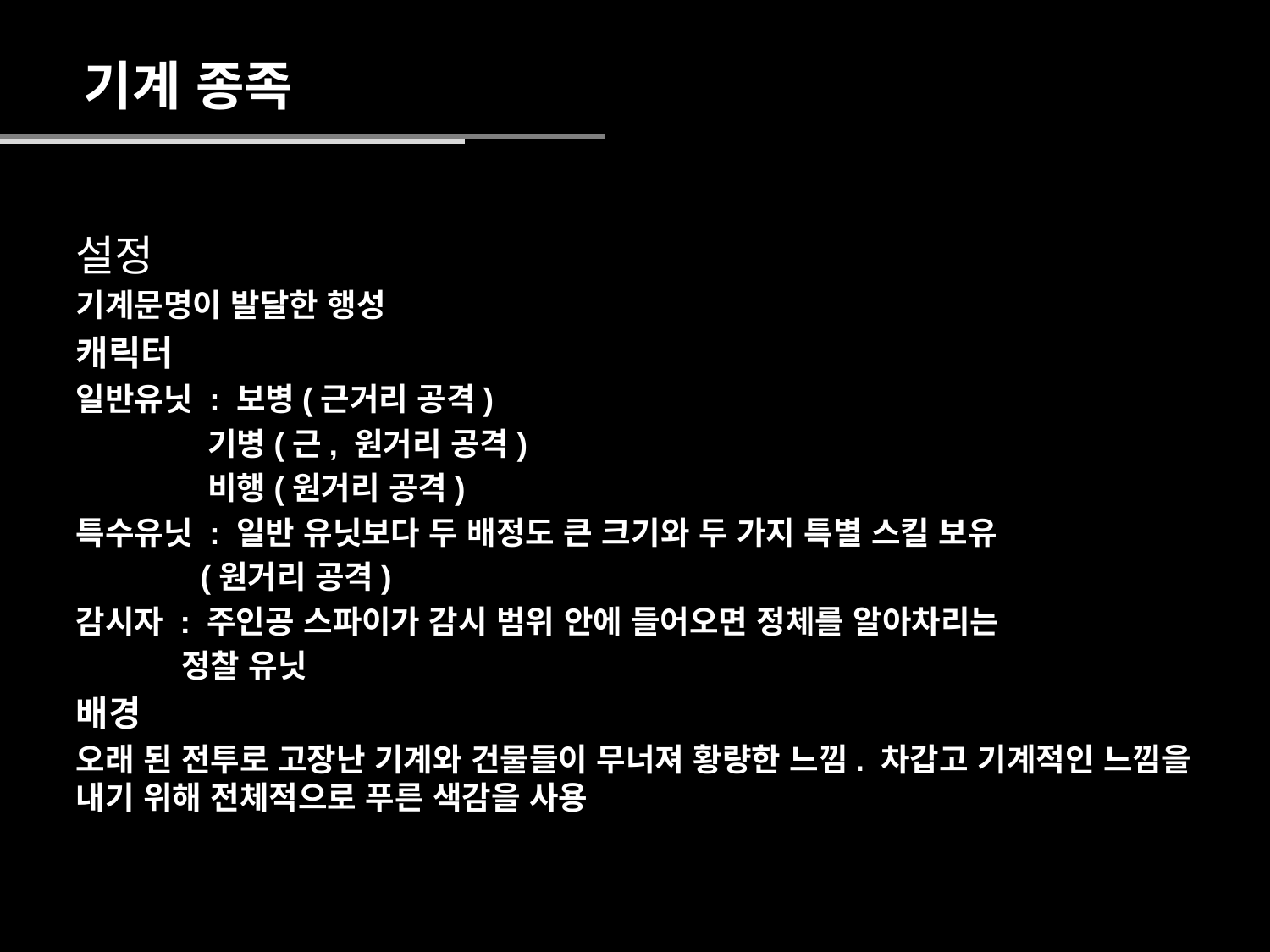

기계 종족
설정
기계문명이 발달한 행성
캐릭터
일반유닛 : 보병(근거리 공격)
              기병(근, 원거리 공격)
              비행(원거리 공격)
특수유닛 : 일반 유닛보다 두 배정도 큰 크기와 두 가지 특별 스킬 보유
              (원거리 공격)
감시자 : 주인공 스파이가 감시 범위 안에 들어오면 정체를 알아차리는
           정찰 유닛
배경
오래 된 전투로 고장난 기계와 건물들이 무너져 황량한 느낌. 차갑고 기계적인 느낌을 내기 위해 전체적으로 푸른 색감을 사용